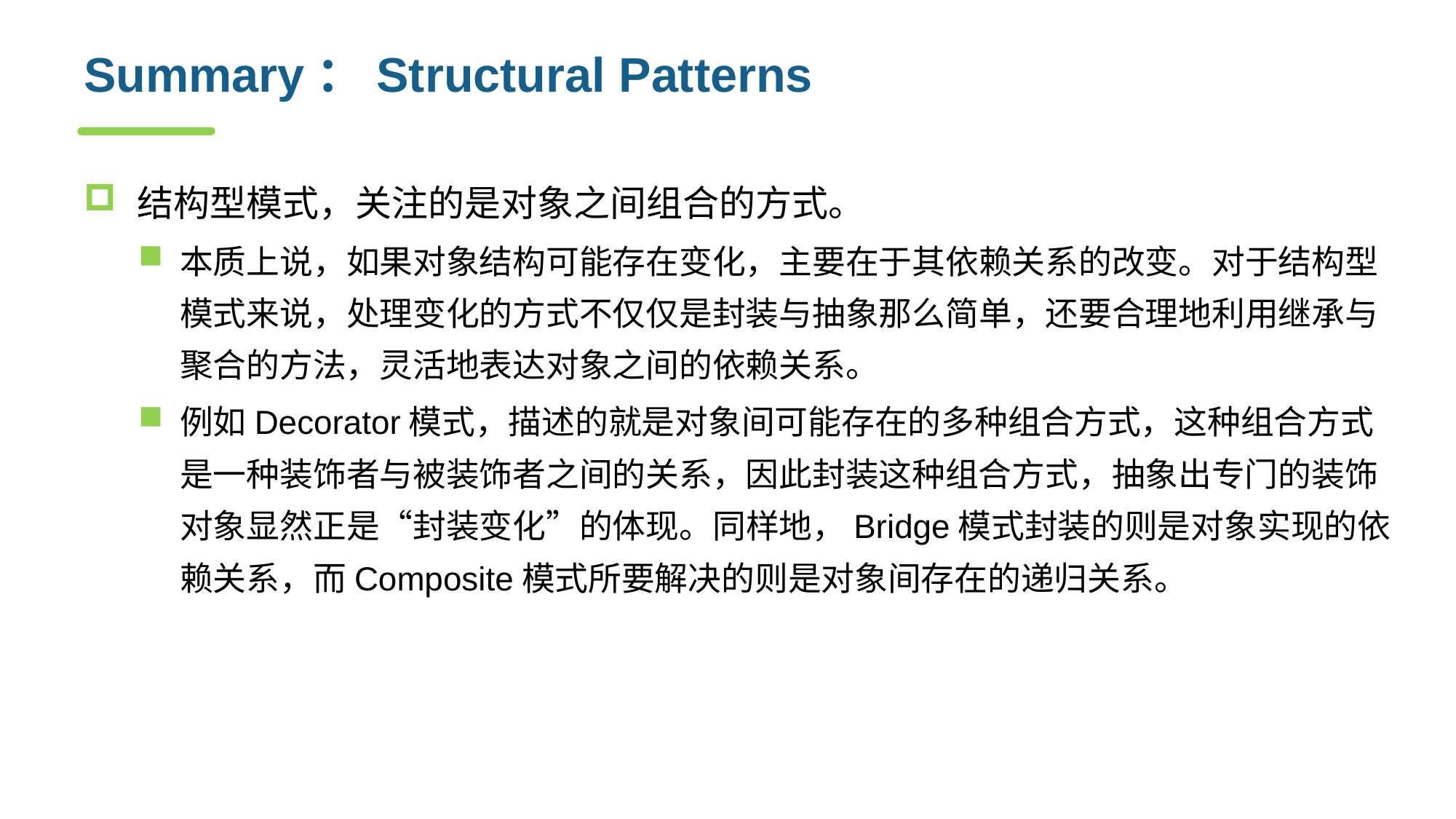

# Summary：Structural Patterns
结构型模式，关注的是对象之间组合的方式。
本质上说，如果对象结构可能存在变化，主要在于其依赖关系的改变。对于结构型模式来说，处理变化的方式不仅仅是封装与抽象那么简单，还要合理地利用继承与聚合的方法，灵活地表达对象之间的依赖关系。
例如Decorator模式，描述的就是对象间可能存在的多种组合方式，这种组合方式是一种装饰者与被装饰者之间的关系，因此封装这种组合方式，抽象出专门的装饰对象显然正是“封装变化”的体现。同样地，Bridge模式封装的则是对象实现的依赖关系，而Composite模式所要解决的则是对象间存在的递归关系。
156